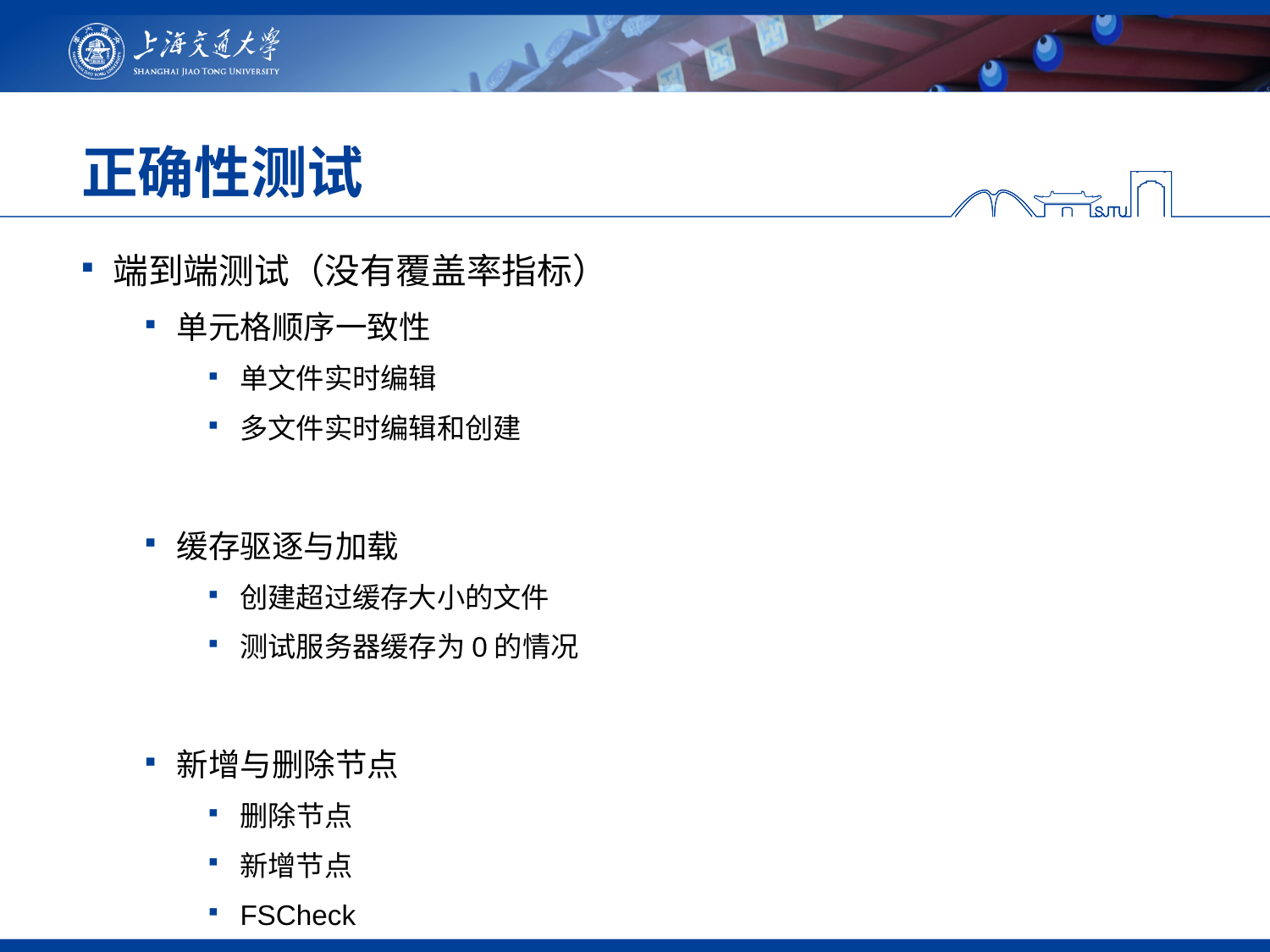

# 正确性测试
端到端测试（没有覆盖率指标）
单元格顺序一致性
单文件实时编辑
多文件实时编辑和创建

缓存驱逐与加载
创建超过缓存大小的文件
测试服务器缓存为0的情况

新增与删除节点
删除节点
新增节点
FSCheck